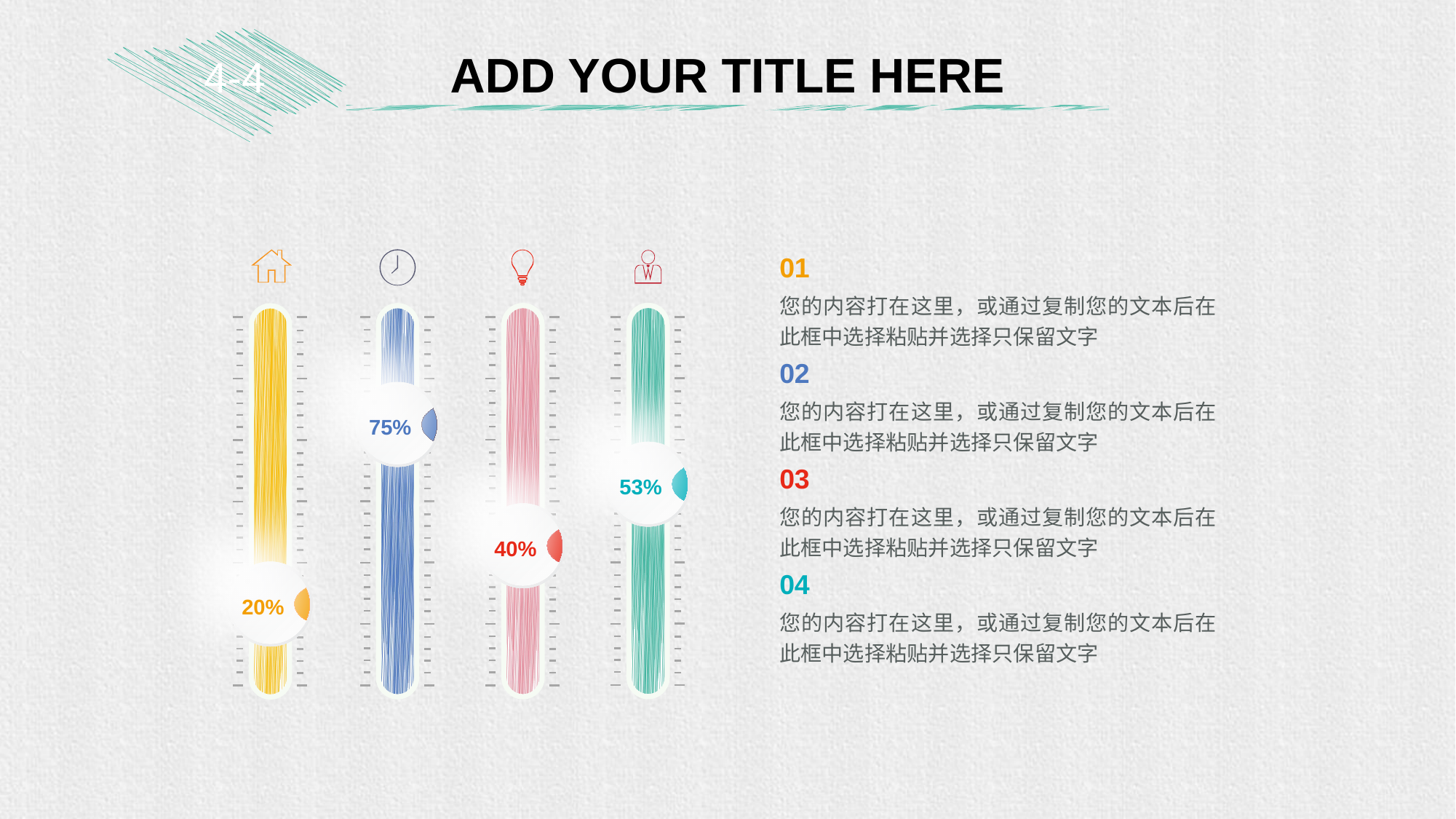

ADD YOUR TITLE HERE
4-4
01
您的内容打在这里，或通过复制您的文本后在此框中选择粘贴并选择只保留文字

75%

53%

40%

20%
02
您的内容打在这里，或通过复制您的文本后在此框中选择粘贴并选择只保留文字
03
您的内容打在这里，或通过复制您的文本后在此框中选择粘贴并选择只保留文字
04
您的内容打在这里，或通过复制您的文本后在此框中选择粘贴并选择只保留文字